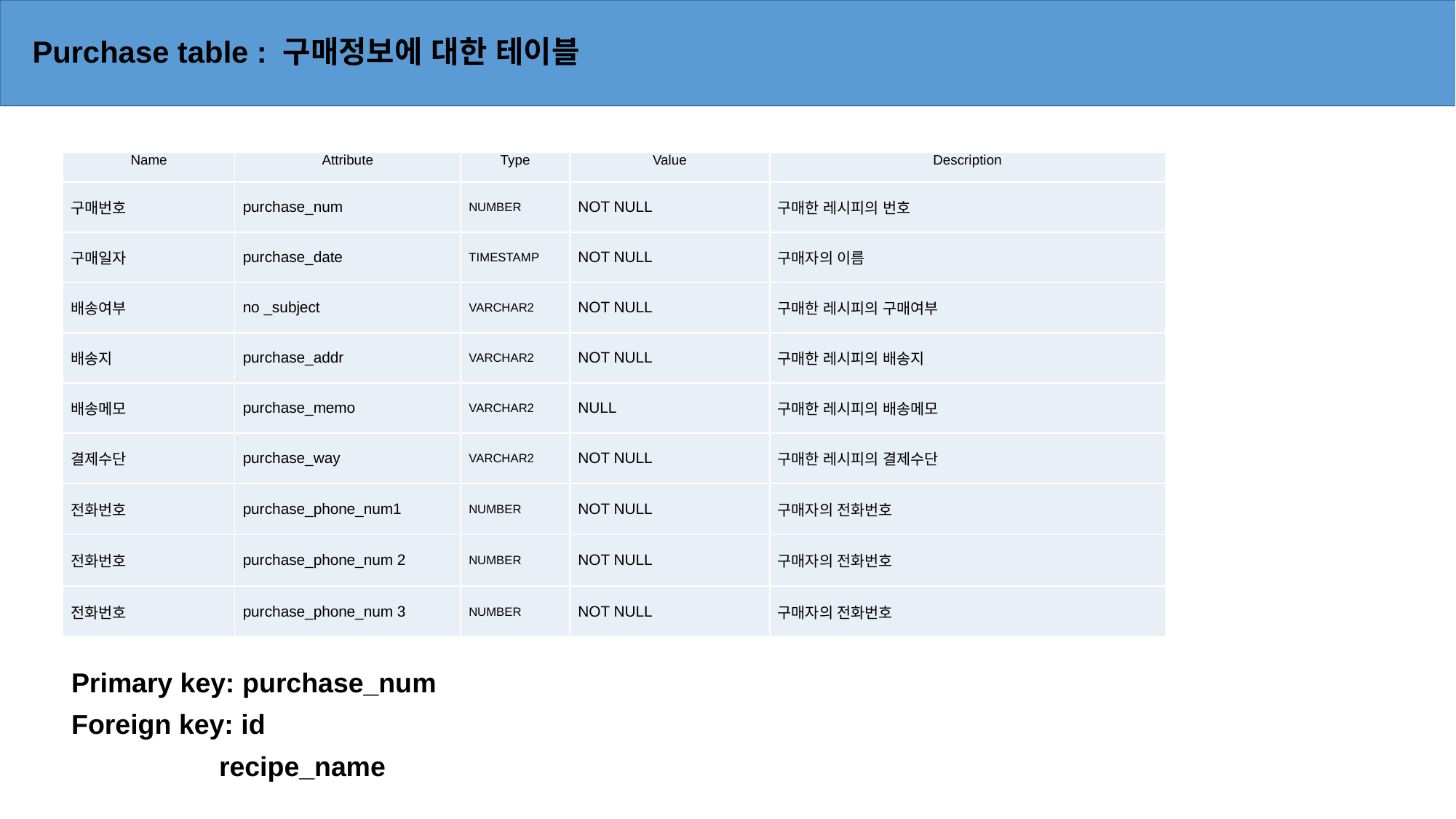

# Purchase table : 구매정보에 대한 테이블
| Name | Attribute | Type | Value | Description |
| --- | --- | --- | --- | --- |
| 구매번호 | purchase\_num | NUMBER | NOT NULL | 구매한 레시피의 번호 |
| 구매일자 | purchase\_date | TIMESTAMP | NOT NULL | 구매자의 이름 |
| 배송여부 | no \_subject | VARCHAR2 | NOT NULL | 구매한 레시피의 구매여부 |
| 배송지 | purchase\_addr | VARCHAR2 | NOT NULL | 구매한 레시피의 배송지 |
| 배송메모 | purchase\_memo | VARCHAR2 | NULL | 구매한 레시피의 배송메모 |
| 결제수단 | purchase\_way | VARCHAR2 | NOT NULL | 구매한 레시피의 결제수단 |
| 전화번호 | purchase\_phone\_num1 | NUMBER | NOT NULL | 구매자의 전화번호 |
| 전화번호 | purchase\_phone\_num 2 | NUMBER | NOT NULL | 구매자의 전화번호 |
| 전화번호 | purchase\_phone\_num 3 | NUMBER | NOT NULL | 구매자의 전화번호 |
Primary key: purchase_num
Foreign key: id
	             recipe_name